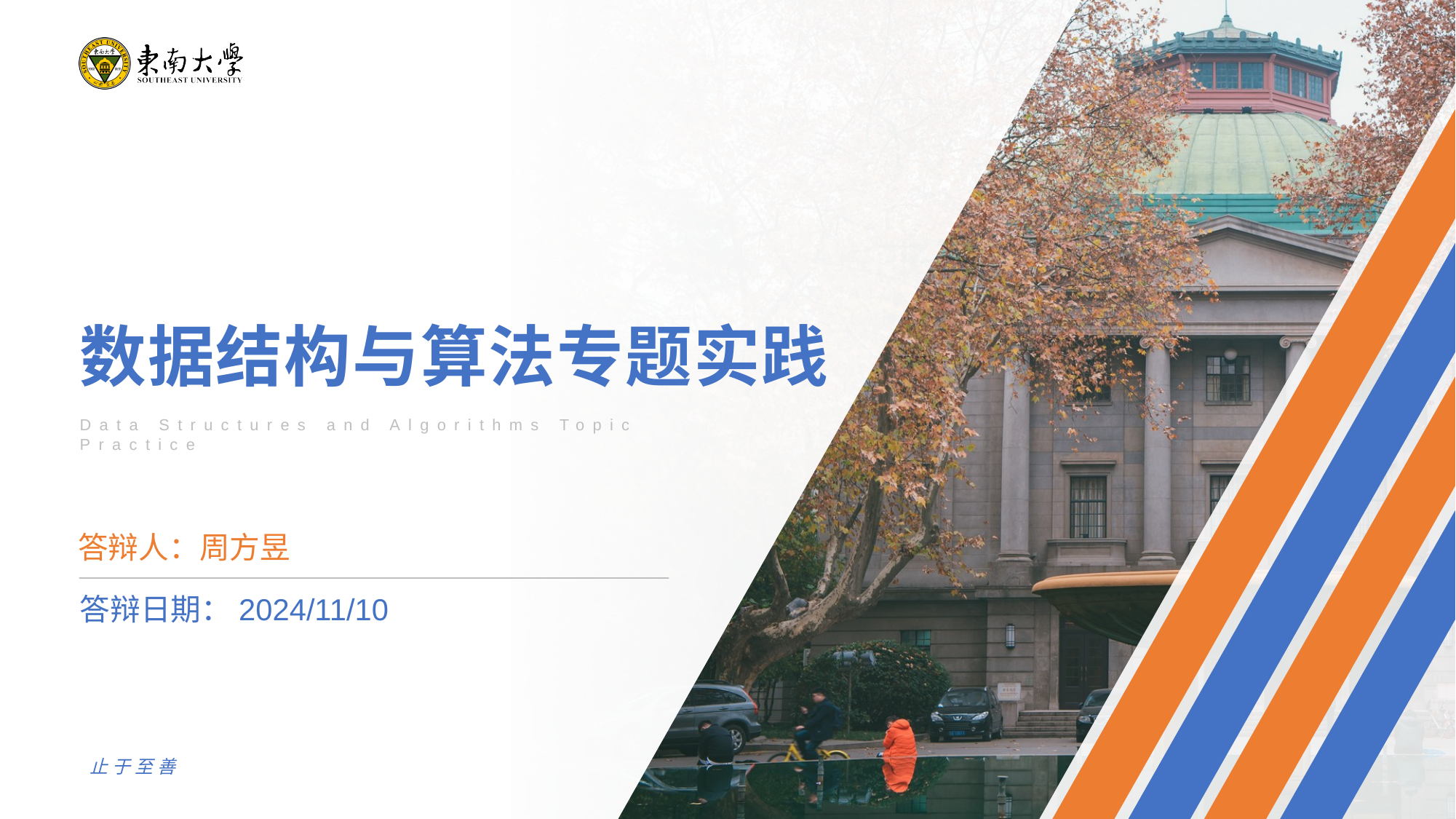

数据结构与算法专题实践
Data Structures and Algorithms Topic Practice
答辩人：周方昱
答辩日期：2024/11/10
止于至善